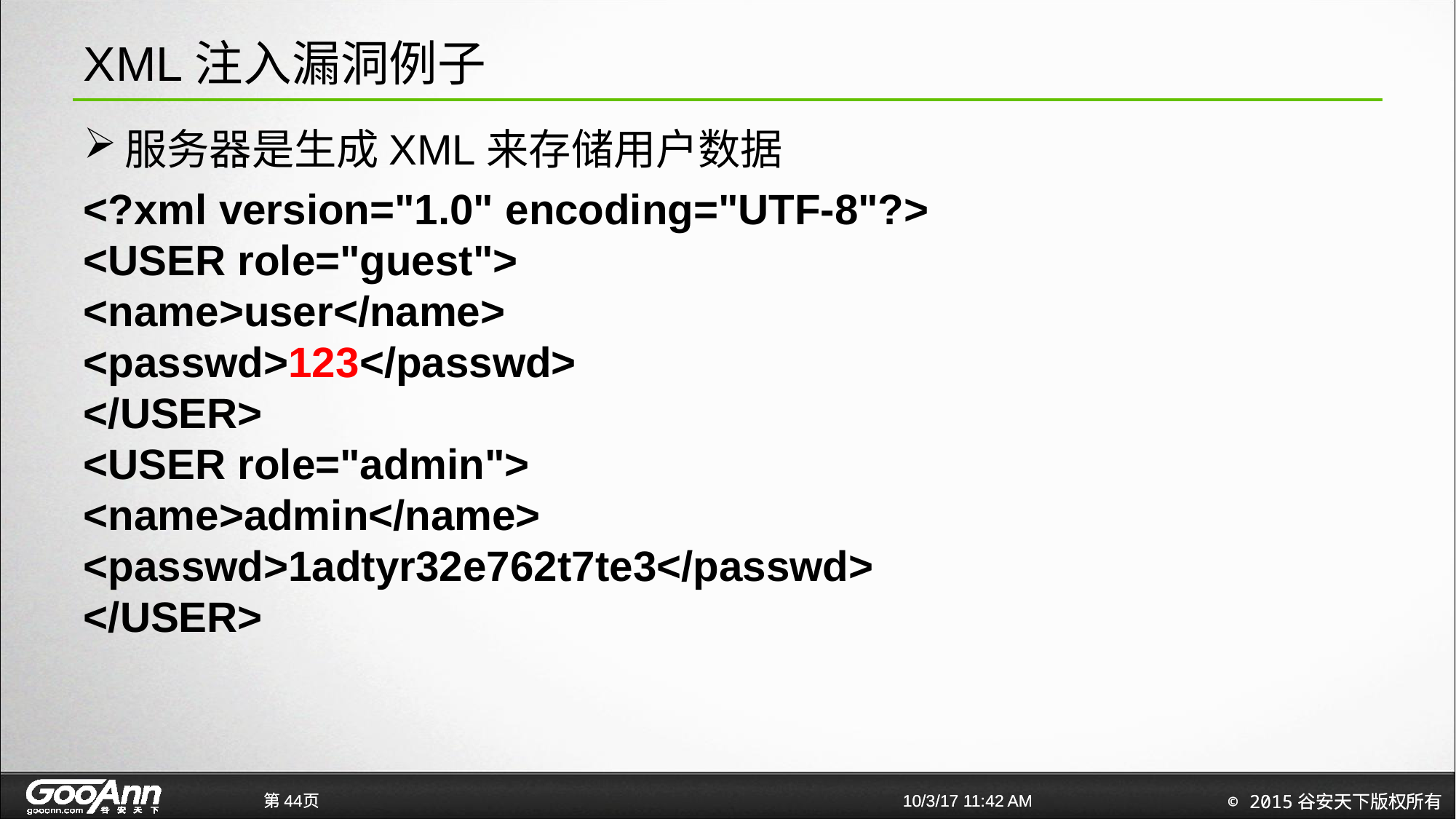

# XML注入漏洞例子
服务器是生成XML来存储用户数据
<?xml version="1.0" encoding="UTF-8"?>
<USER role="guest">
<name>user</name>
<passwd>123</passwd>
</USER>
<USER role="admin">
<name>admin</name>
<passwd>1adtyr32e762t7te3</passwd>
</USER>